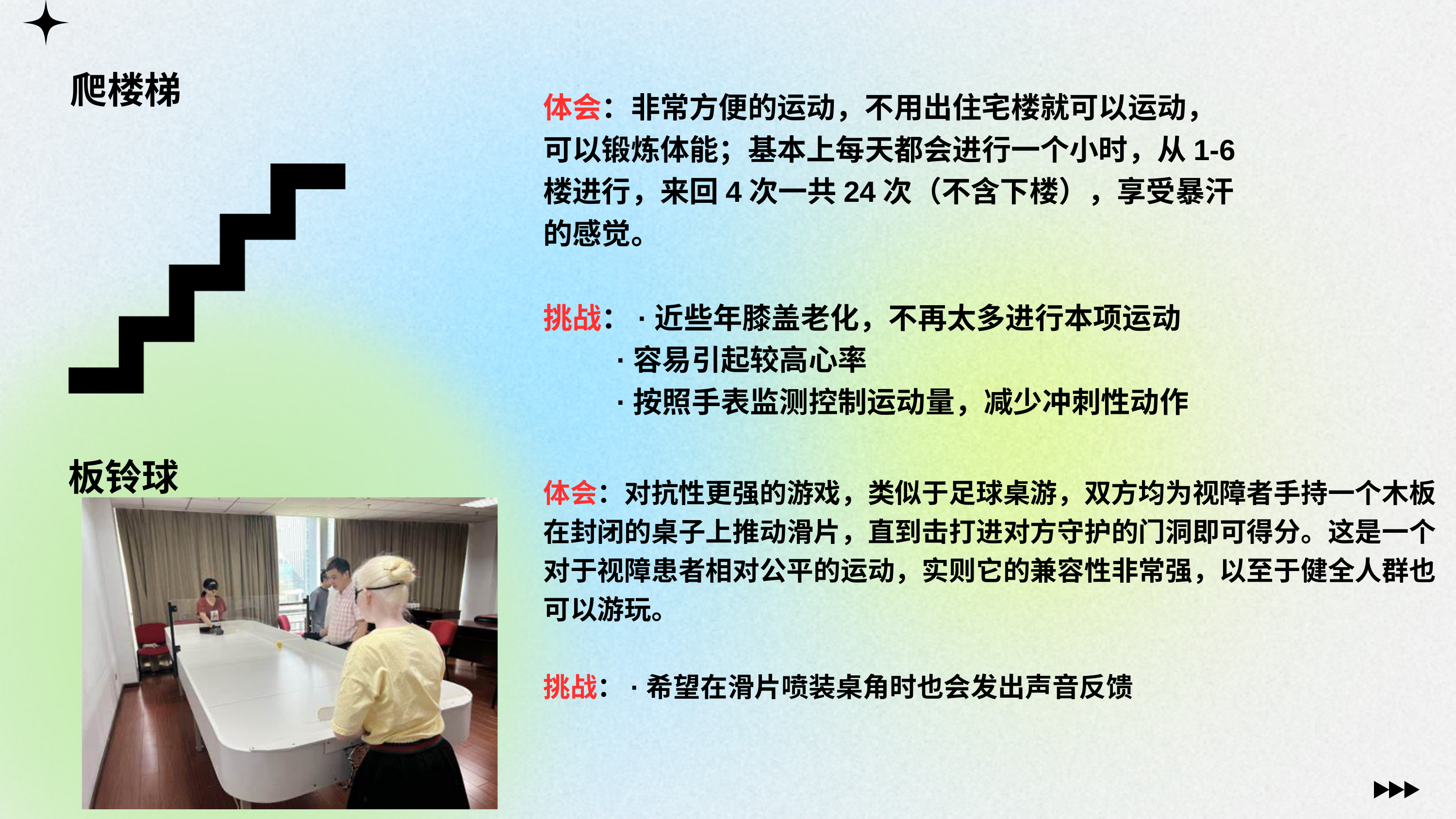

爬楼梯
体会：非常方便的运动，不用出住宅楼就可以运动，可以锻炼体能；基本上每天都会进行一个小时，从1-6楼进行，来回4次一共24次（不含下楼），享受暴汗的感觉。

挑战：·近些年膝盖老化，不再太多进行本项运动
         ·容易引起较高心率
         ·按照手表监测控制运动量，减少冲刺性动作

板铃球
体会：对抗性更强的游戏，类似于足球桌游，双方均为视障者手持一个木板在封闭的桌子上推动滑片，直到击打进对方守护的门洞即可得分。这是一个对于视障患者相对公平的运动，实则它的兼容性非常强，以至于健全人群也可以游玩。

挑战：·希望在滑片喷装桌角时也会发出声音反馈